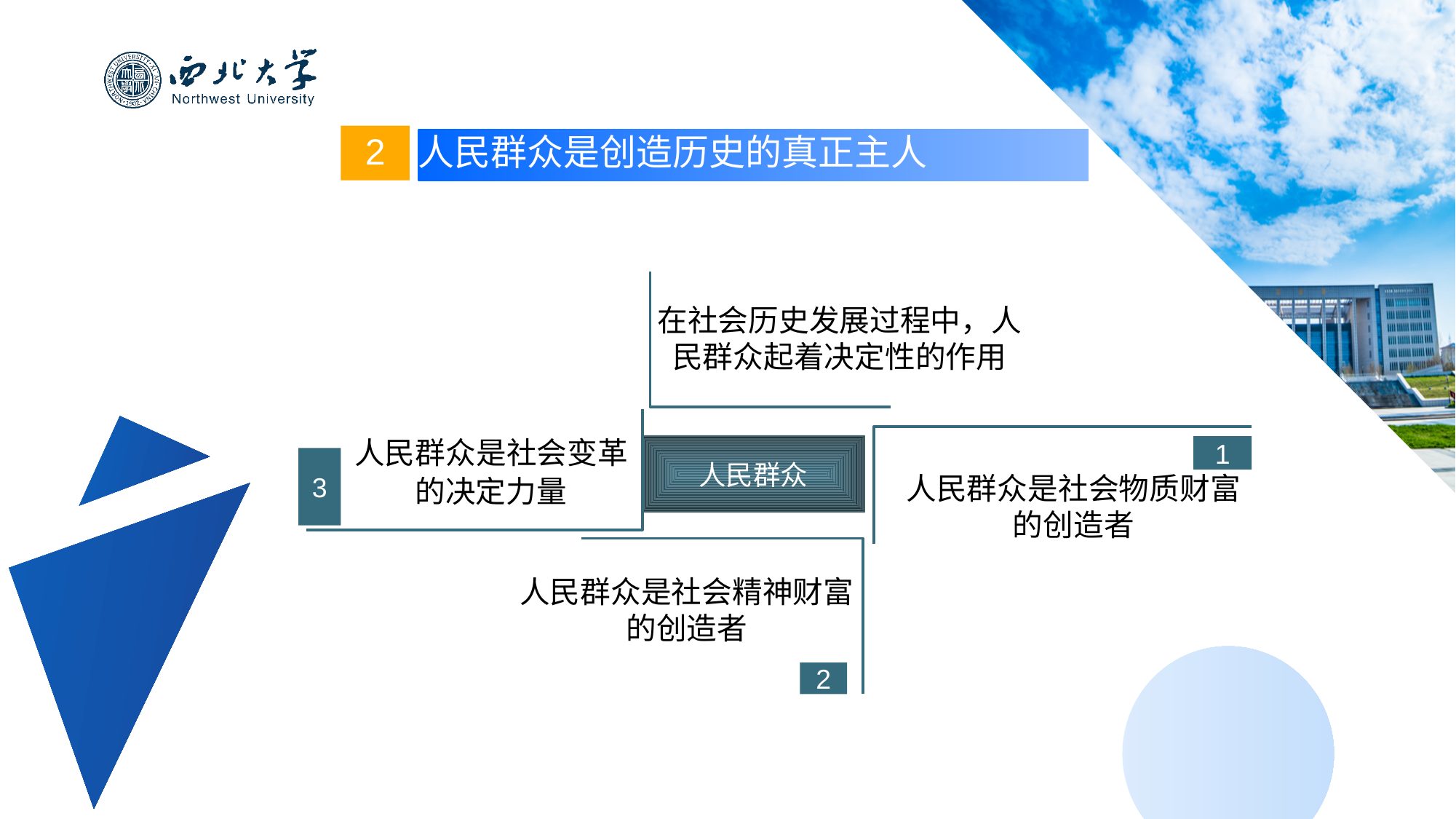

2
人民群众是创造历史的真正主人

在社会历史发展过程中，人民群众起着决定性的作用

人民群众
1
3
人民群众是社会物质财富
的创造者

人民群众是社会精神财富
的创造者
2
人民群众是社会变革的决定力量